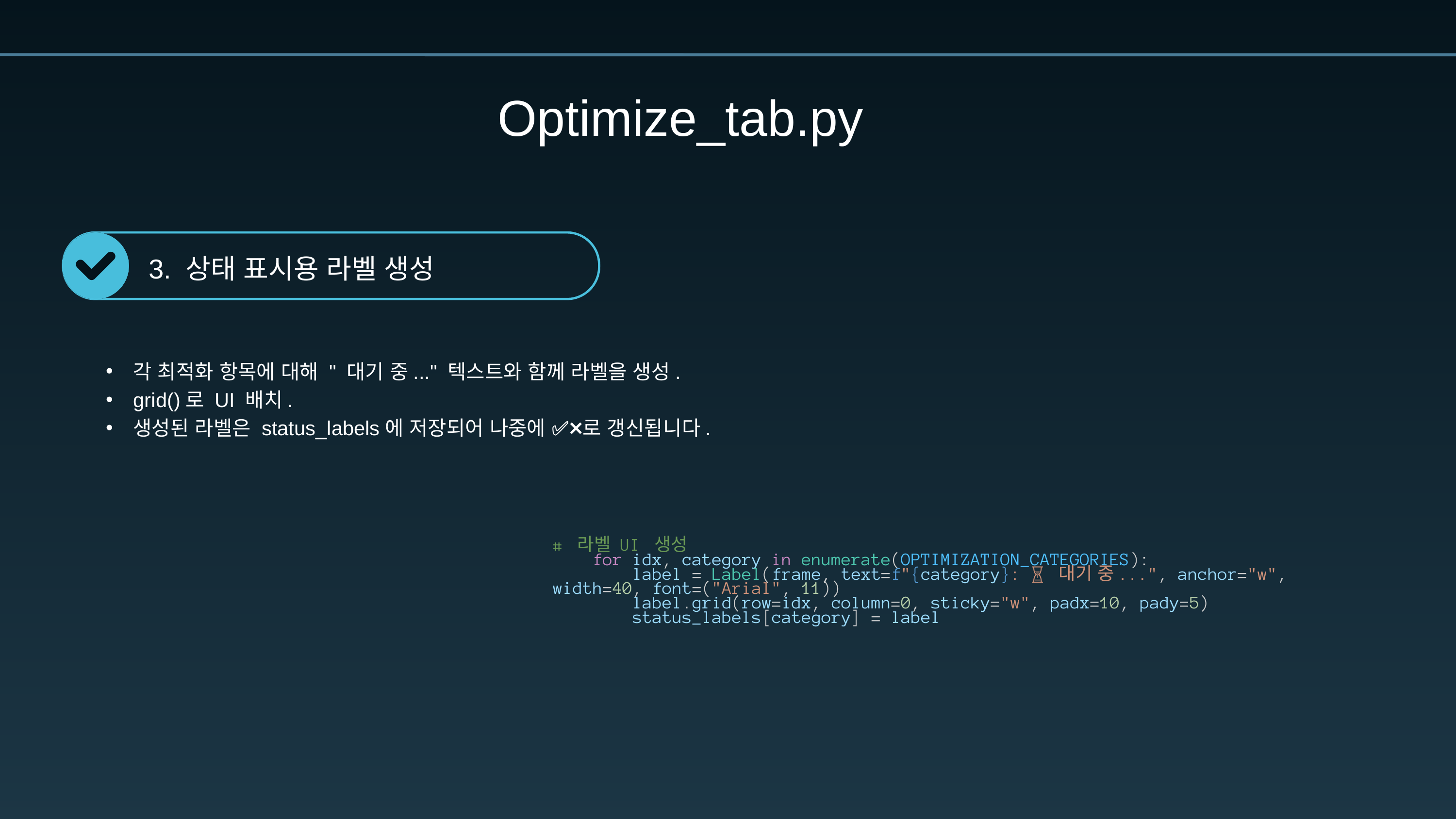

Optimize_tab.py

3. 상태 표시용 라벨 생성
각 최적화 항목에 대해 " 대기 중..." 텍스트와 함께 라벨을 생성.
grid()로 UI 배치.
생성된 라벨은 status_labels에 저장되어 나중에 ✅❌로 갱신됩니다.
# 라벨 UI 생성
    for idx, category in enumerate(OPTIMIZATION_CATEGORIES):
        label = Label(frame, text=f"{category}: ⏳ 대기 중...", anchor="w", width=40, font=("Arial", 11))
        label.grid(row=idx, column=0, sticky="w", padx=10, pady=5)
        status_labels[category] = label